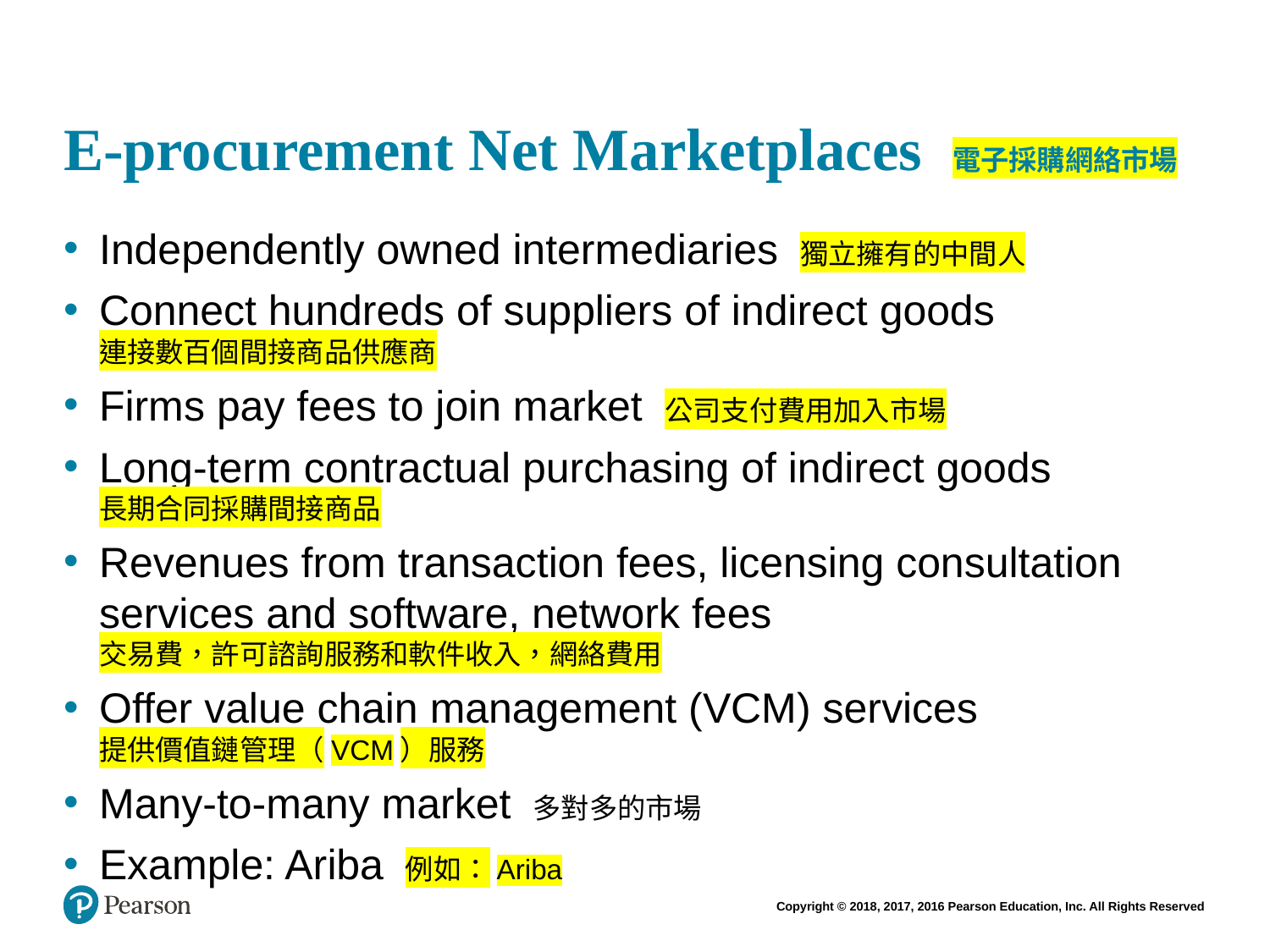

# E-procurement Net Marketplaces 電子採購網絡市場
Independently owned intermediaries 獨立擁有的中間人
Connect hundreds of suppliers of indirect goods
連接數百個間接商品供應商
Firms pay fees to join market 公司支付費用加入市場
Long-term contractual purchasing of indirect goods
長期合同採購間接商品
Revenues from transaction fees, licensing consultation services and software, network fees
交易費，許可諮詢服務和軟件收入，網絡費用
Offer value chain management (VCM) services
提供價值鏈管理（VCM）服務
Many-to-many market 多對多的市場
Example: Ariba 例如：Ariba